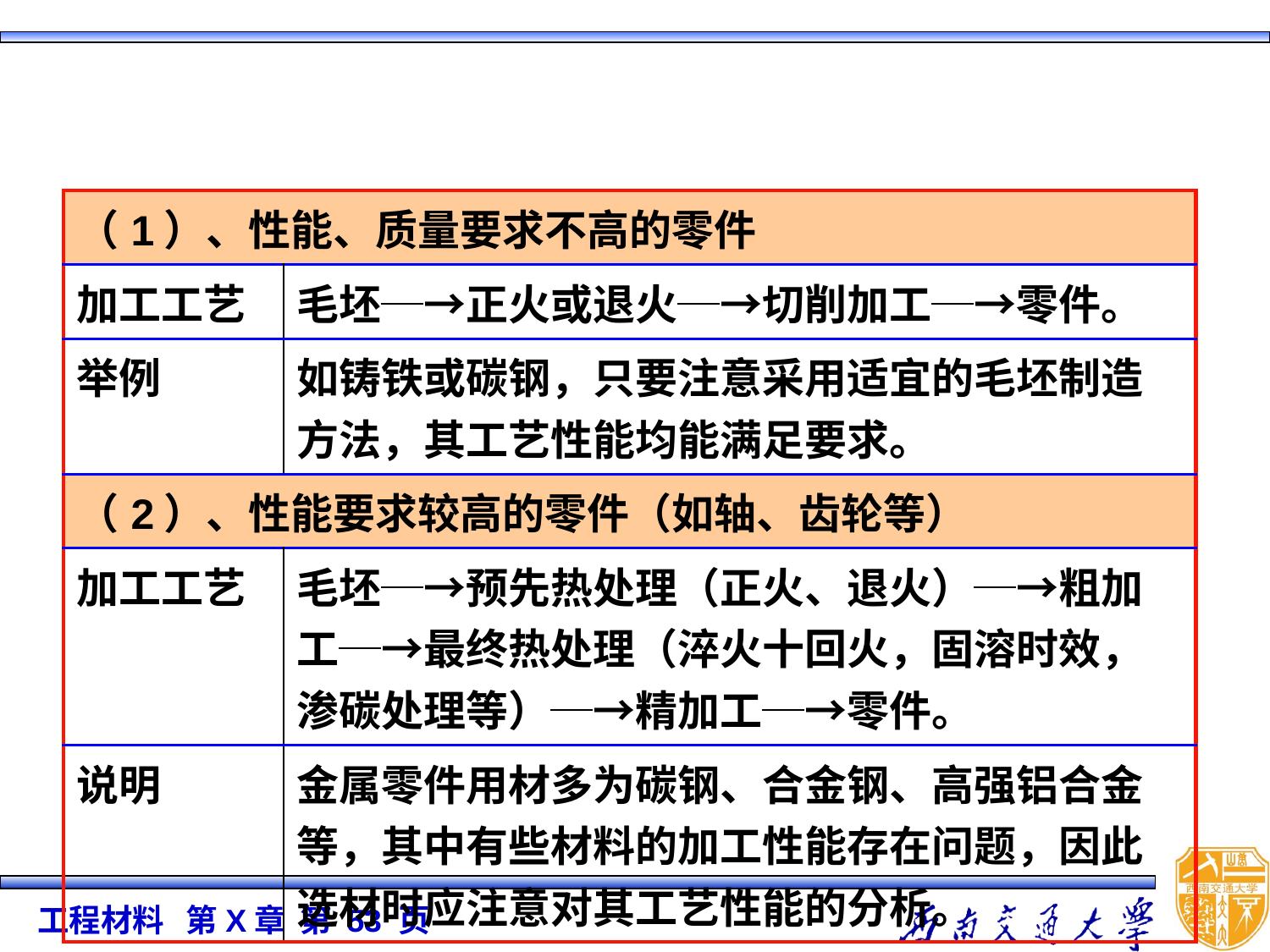

| （1）、性能、质量要求不高的零件 |  |
| --- | --- |
| 加工工艺 | 毛坯─→正火或退火─→切削加工─→零件。 |
| 举例 | 如铸铁或碳钢，只要注意采用适宜的毛坯制造方法，其工艺性能均能满足要求。 |
| （2）、性能要求较高的零件（如轴、齿轮等） |  |
| 加工工艺 | 毛坯─→预先热处理（正火、退火）─→粗加工─→最终热处理（淬火十回火，固溶时效，渗碳处理等）─→精加工─→零件。 |
| 说明 | 金属零件用材多为碳钢、合金钢、高强铝合金等，其中有些材料的加工性能存在问题，因此选材时应注意对其工艺性能的分析。 |